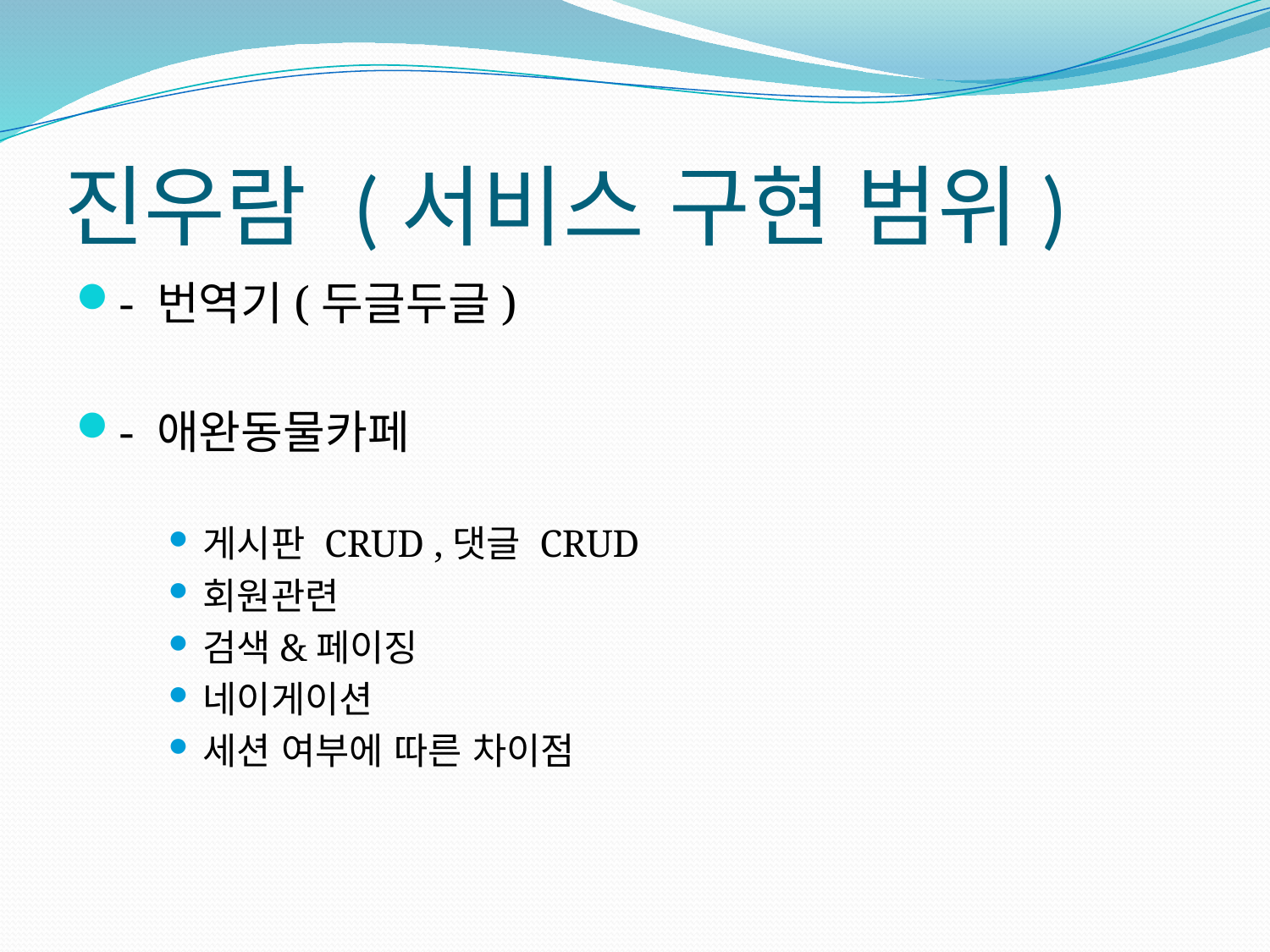

# 진우람 (서비스 구현 범위)
- 번역기(두글두글)

- 애완동물카페
게시판 CRUD ,댓글 CRUD
회원관련
검색&페이징
네이게이션
세션 여부에 따른 차이점